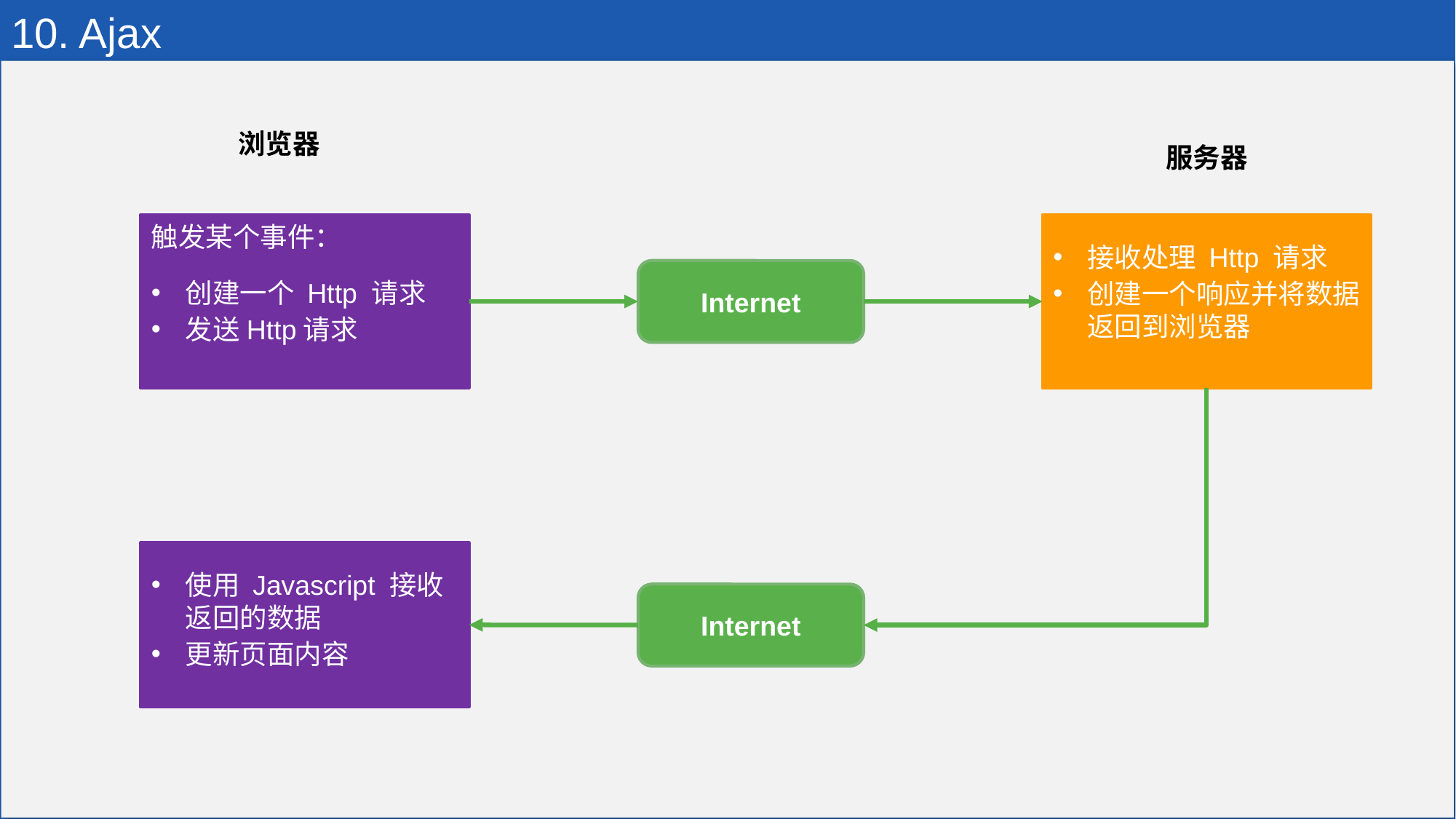

# 10. Ajax
浏览器
服务器

接收处理 Http 请求
创建一个响应并将数据返回到浏览器
触发某个事件：

创建一个 Http 请求
发送Http请求

Internet

使用 Javascript 接收返回的数据
更新页面内容

Internet